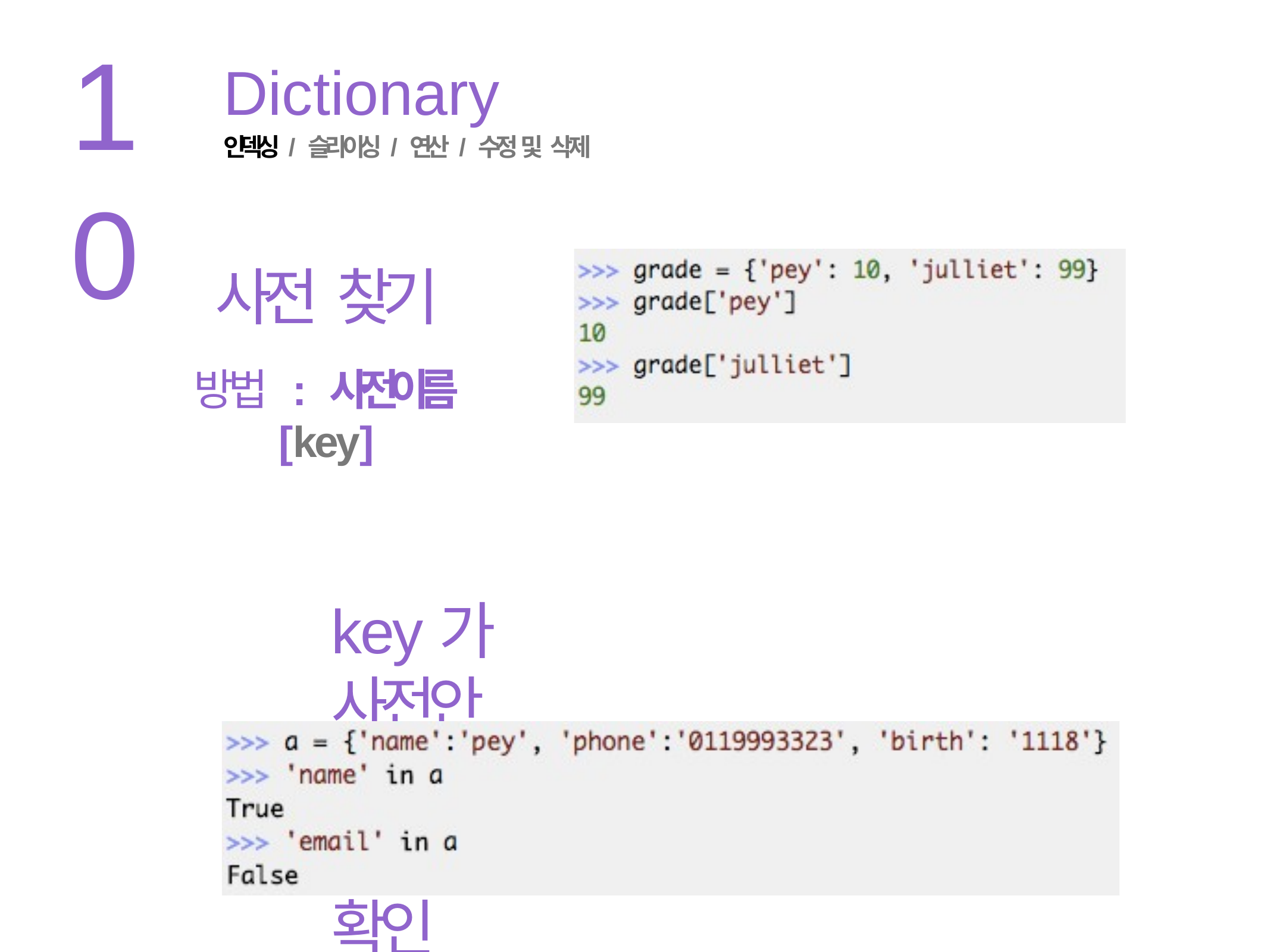

10
# Dictionary
인덱싱  / 슬라이싱  / 연산  / 수정  및 삭제

사전 찾기
방법	: 사전이름 [key]

key가 사전안에  있는지 확인
방법	: key in 사전이름